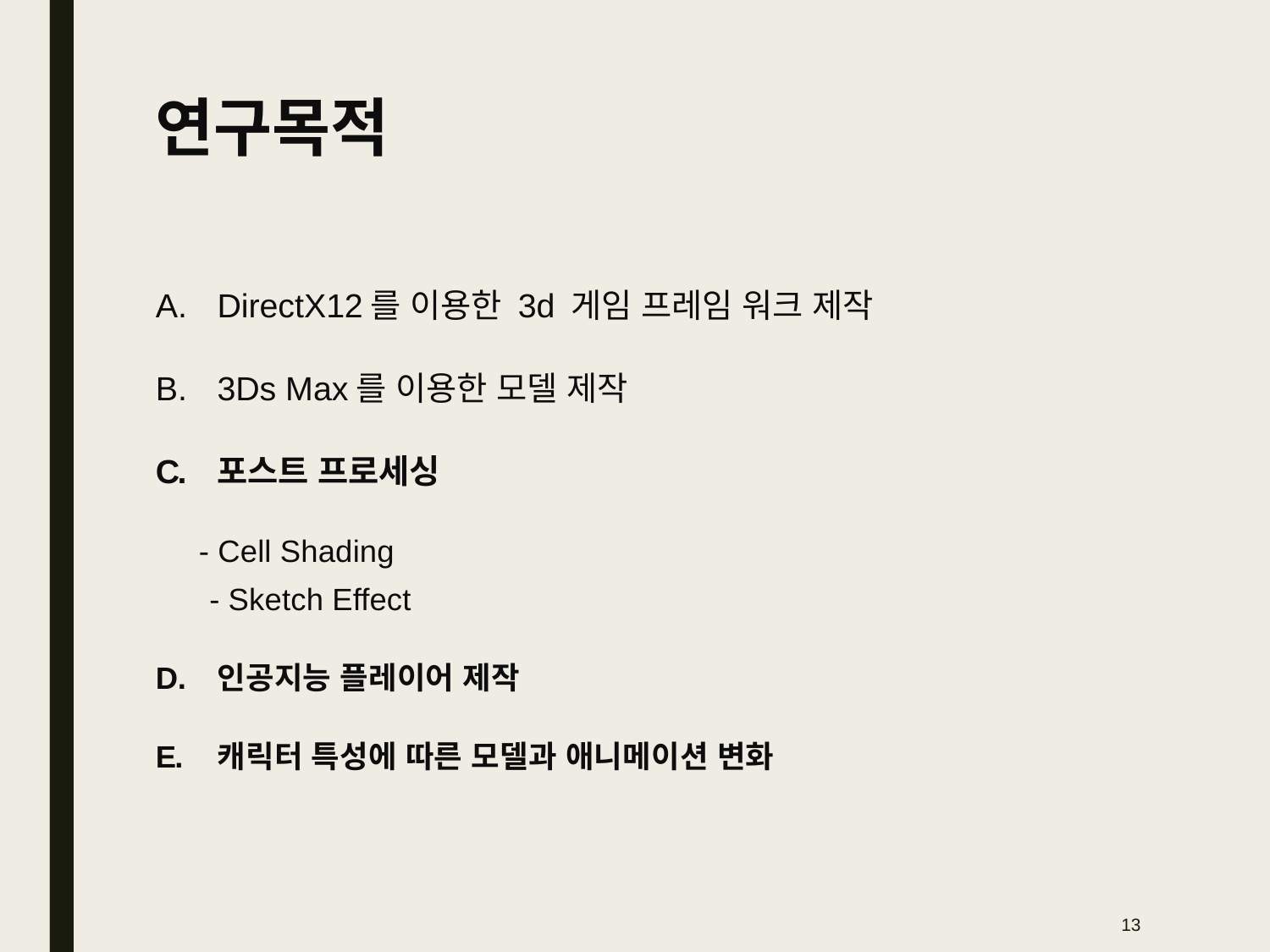

# 연구목적
DirectX12를 이용한 3d 게임 프레임 워크 제작
3Ds Max를 이용한 모델 제작
포스트 프로세싱
     - Cell Shading
- Sketch Effect
인공지능 플레이어 제작
캐릭터 특성에 따른 모델과 애니메이션 변화
13